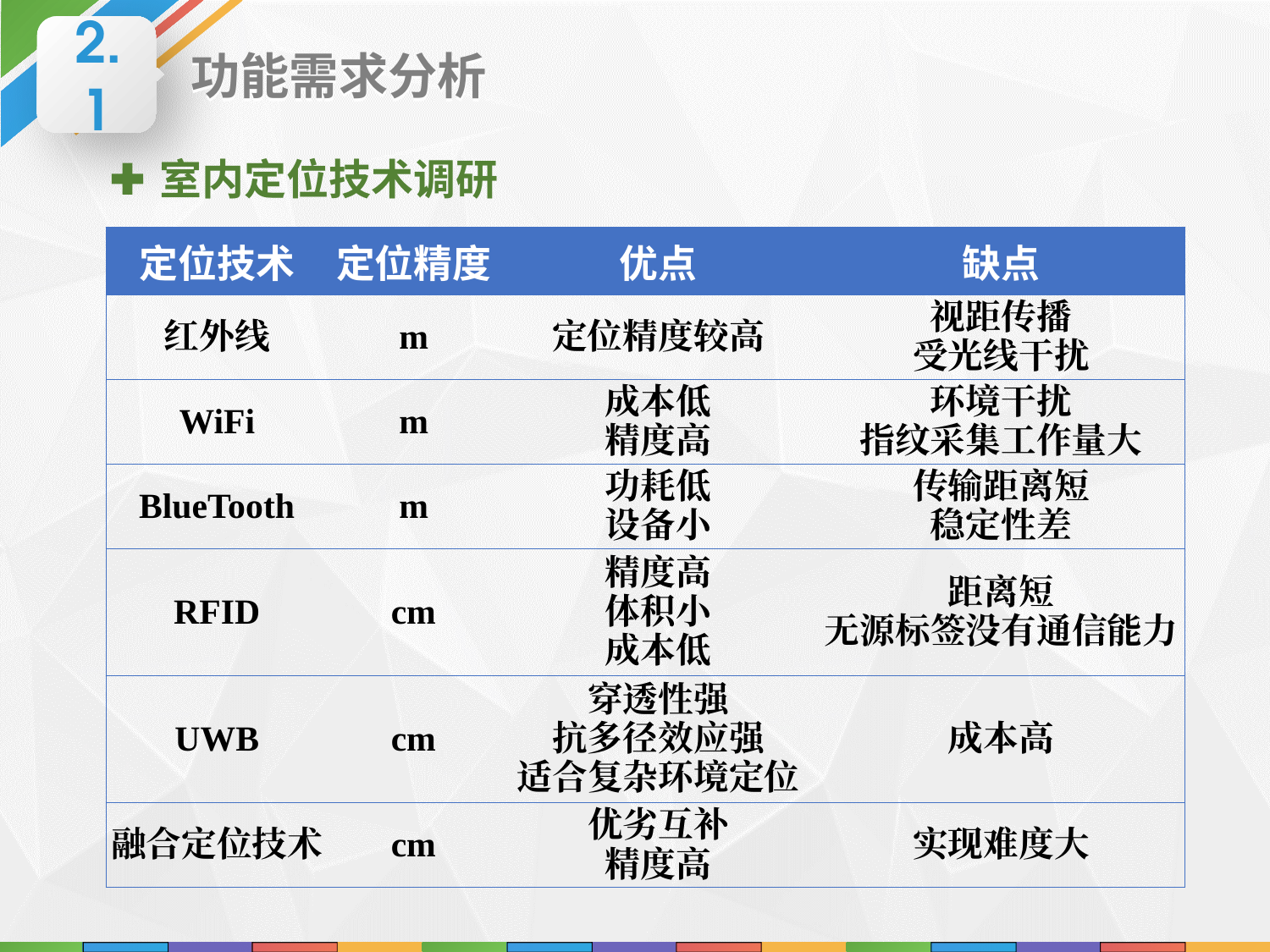

2.1
功能需求分析
室内定位技术调研

| 定位技术 | 定位精度 | 优点 | 缺点 |
| --- | --- | --- | --- |
| 红外线 | m | 定位精度较高 | 视距传播 受光线干扰 |
| WiFi | m | 成本低 精度高 | 环境干扰 指纹采集工作量大 |
| BlueTooth | m | 功耗低 设备小 | 传输距离短 稳定性差 |
| RFID | cm | 精度高 体积小 成本低 | 距离短 无源标签没有通信能力 |
| UWB | cm | 穿透性强 抗多径效应强 适合复杂环境定位 | 成本高 |
| 融合定位技术 | cm | 优劣互补 精度高 | 实现难度大 |